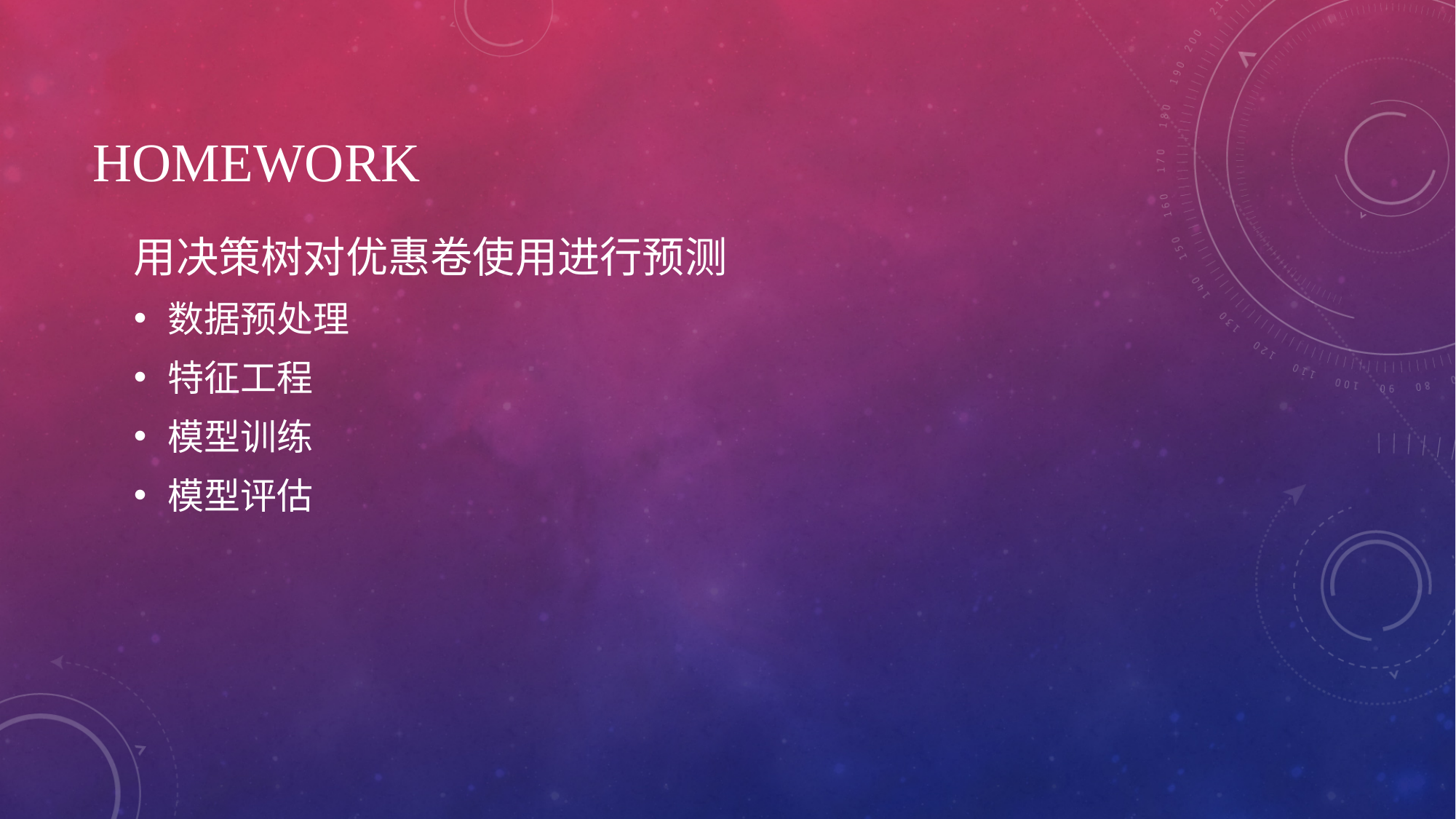

# homework
用决策树对优惠卷使用进行预测
数据预处理
特征工程
模型训练
模型评估